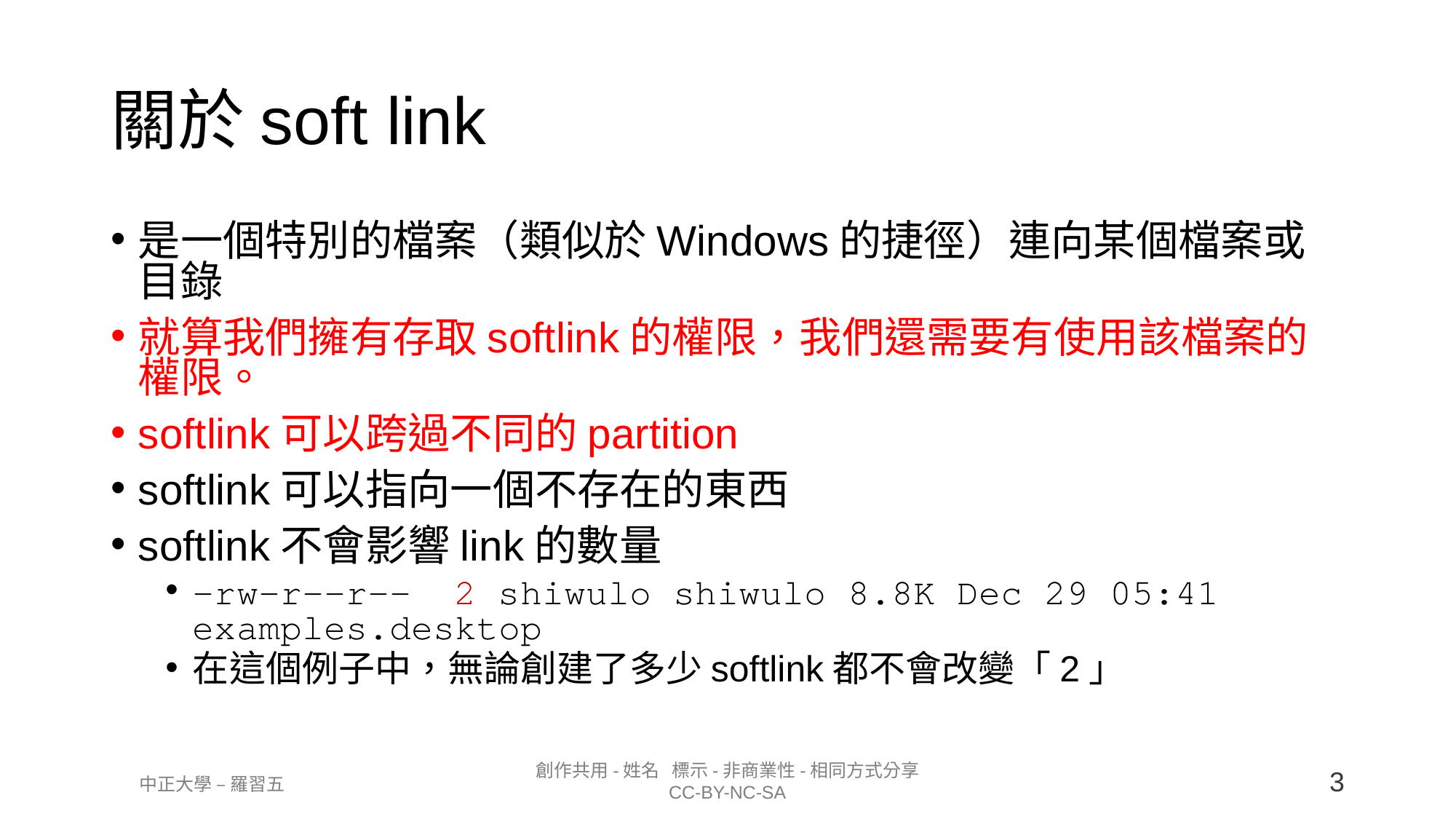

關於soft link
是一個特別的檔案（類似於Windows的捷徑）連向某個檔案或目錄
就算我們擁有存取softlink的權限，我們還需要有使用該檔案的權限。
softlink可以跨過不同的partition
softlink可以指向一個不存在的東西
softlink不會影響link的數量
-rw-r--r--  2 shiwulo shiwulo 8.8K Dec 29 05:41 examples.desktop
在這個例子中，無論創建了多少softlink都不會改變「2」